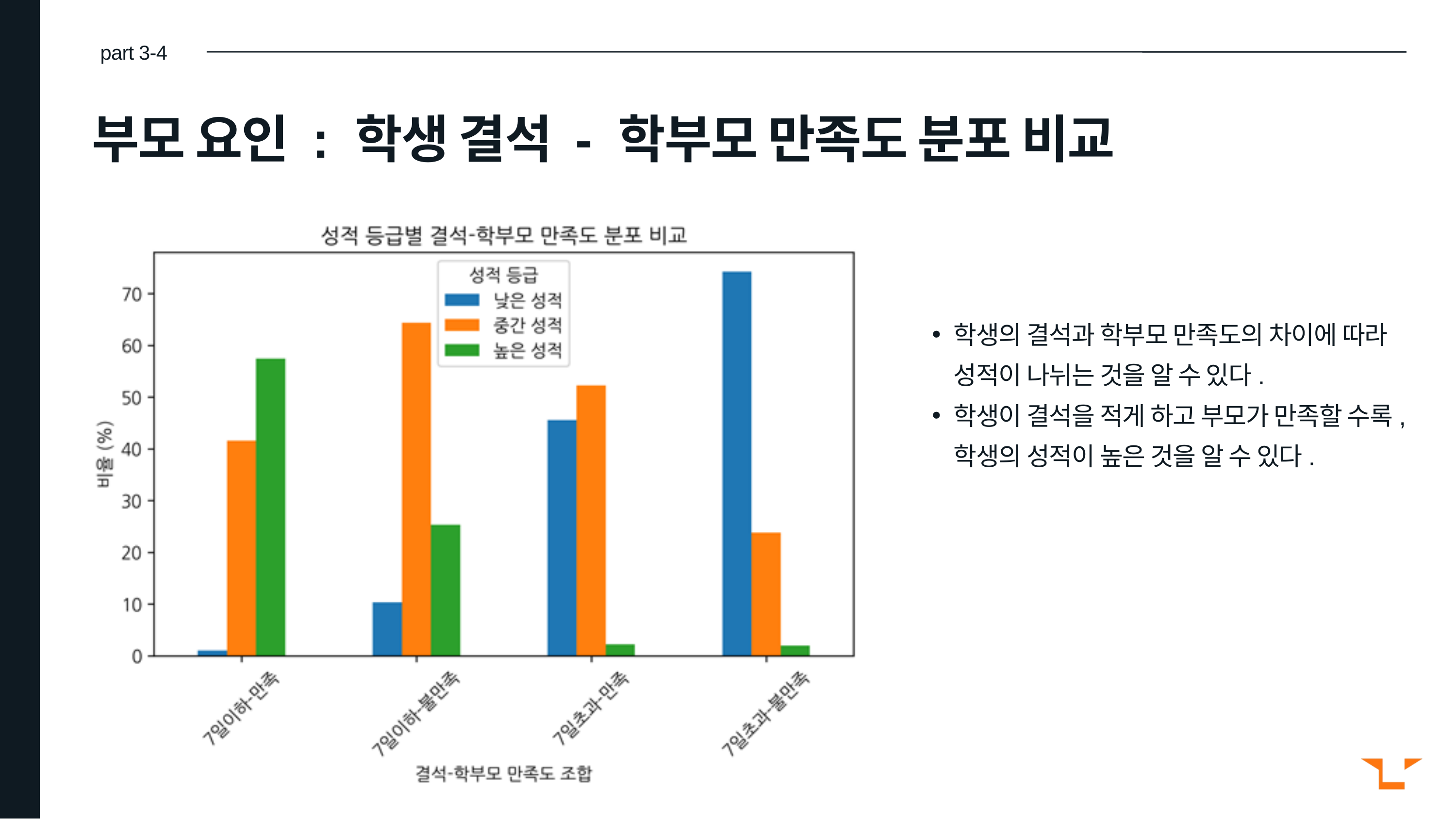

part 3-4

부모 요인 : 학생 결석 - 학부모 만족도 분포 비교

학생의 결석과 학부모 만족도의 차이에 따라         성적이 나뉘는 것을 알 수 있다.
학생이 결석을 적게 하고 부모가 만족할 수록,      학생의 성적이 높은 것을 알 수 있다.